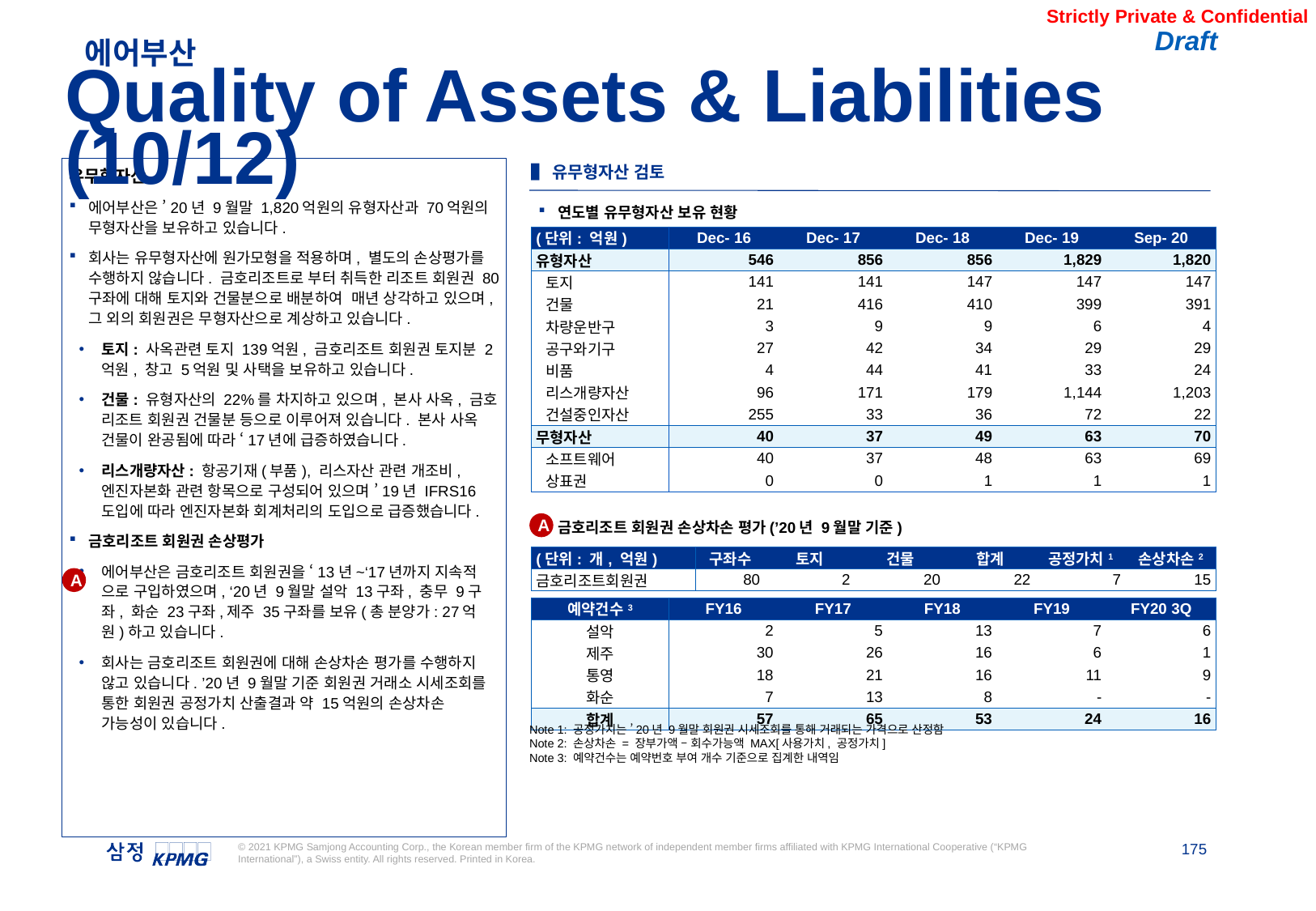

에어부산
Quality of Assets & Liabilities (10/12)
▌유무형자산 검토

유무형자산
에어부산은 ’20년 9월말 1,820억원의 유형자산과 70억원의 무형자산을 보유하고 있습니다.
회사는 유무형자산에 원가모형을 적용하며, 별도의 손상평가를 수행하지 않습니다. 금호리조트로 부터 취득한 리조트 회원권 80구좌에 대해 토지와 건물분으로 배분하여  매년 상각하고 있으며, 그 외의 회원권은 무형자산으로 계상하고 있습니다.
토지: 사옥관련 토지 139억원, 금호리조트 회원권 토지분 2억원, 창고 5억원 및 사택을 보유하고 있습니다.
건물: 유형자산의 22%를 차지하고 있으며, 본사 사옥, 금호 리조트 회원권 건물분 등으로 이루어져 있습니다. 본사 사옥 건물이 완공됨에 따라 ‘17년에 급증하였습니다.
리스개량자산: 항공기재(부품), 리스자산 관련 개조비, 엔진자본화 관련 항목으로 구성되어 있으며 ’19년 IFRS16 도입에 따라 엔진자본화 회계처리의 도입으로 급증했습니다.
금호리조트 회원권 손상평가
에어부산은 금호리조트 회원권을 ‘13년~‘17년까지 지속적 으로 구입하였으며, ‘20년 9월말 설악 13구좌, 충무 9구좌, 화순 23구좌,제주 35구좌를 보유(총 분양가: 27억원)하고 있습니다.
회사는 금호리조트 회원권에 대해 손상차손 평가를 수행하지 않고 있습니다. ’20년 9월말 기준 회원권 거래소 시세조회를 통한 회원권 공정가치 산출결과 약 15억원의 손상차손 가능성이 있습니다.

연도별 유무형자산 보유 현황
| (단위: 억원) | Dec- 16 | Dec- 17 | Dec- 18 | Dec- 19 | Sep- 20 |
| --- | --- | --- | --- | --- | --- |
| 유형자산 | 546 | 856 | 856 | 1,829 | 1,820 |
| 토지 | 141 | 141 | 147 | 147 | 147 |
| 건물 | 21 | 416 | 410 | 399 | 391 |
| 차량운반구 | 3 | 9 | 9 | 6 | 4 |
| 공구와기구 | 27 | 42 | 34 | 29 | 29 |
| 비품 | 4 | 44 | 41 | 33 | 24 |
| 리스개량자산 | 96 | 171 | 179 | 1,144 | 1,203 |
| 건설중인자산 | 255 | 33 | 36 | 72 | 22 |
| 무형자산 | 40 | 37 | 49 | 63 | 70 |
| 소프트웨어 | 40 | 37 | 48 | 63 | 69 |
| 상표권 | 0 | 0 | 1 | 1 | 1 |
금호리조트 회원권 손상차손 평가(’20년 9월말 기준)
A
| (단위: 개, 억원) | 구좌수 | 토지 | 건물 | 합계 | 공정가치1 | 손상차손2 |
| --- | --- | --- | --- | --- | --- | --- |
| 금호리조트회원권 | 80 | 2 | 20 | 22 | 7 | 15 |
A
| 예약건수3 | FY16 | FY17 | FY18 | FY19 | FY20 3Q |
| --- | --- | --- | --- | --- | --- |
| 설악 | 2 | 5 | 13 | 7 | 6 |
| 제주 | 30 | 26 | 16 | 6 | 1 |
| 통영 | 18 | 21 | 16 | 11 | 9 |
| 화순 | 7 | 13 | 8 | - | - |
| 합계 | 57 | 65 | 53 | 24 | 16 |
Note 1: 공정가치는 ’20년 9월말 회원권 시세조회를 통해 거래되는 가격으로 산정함
Note 2: 손상차손 = 장부가액 – 회수가능액 MAX[사용가치, 공정가치]
Note 3: 예약건수는 예약번호 부여 개수 기준으로 집계한 내역임